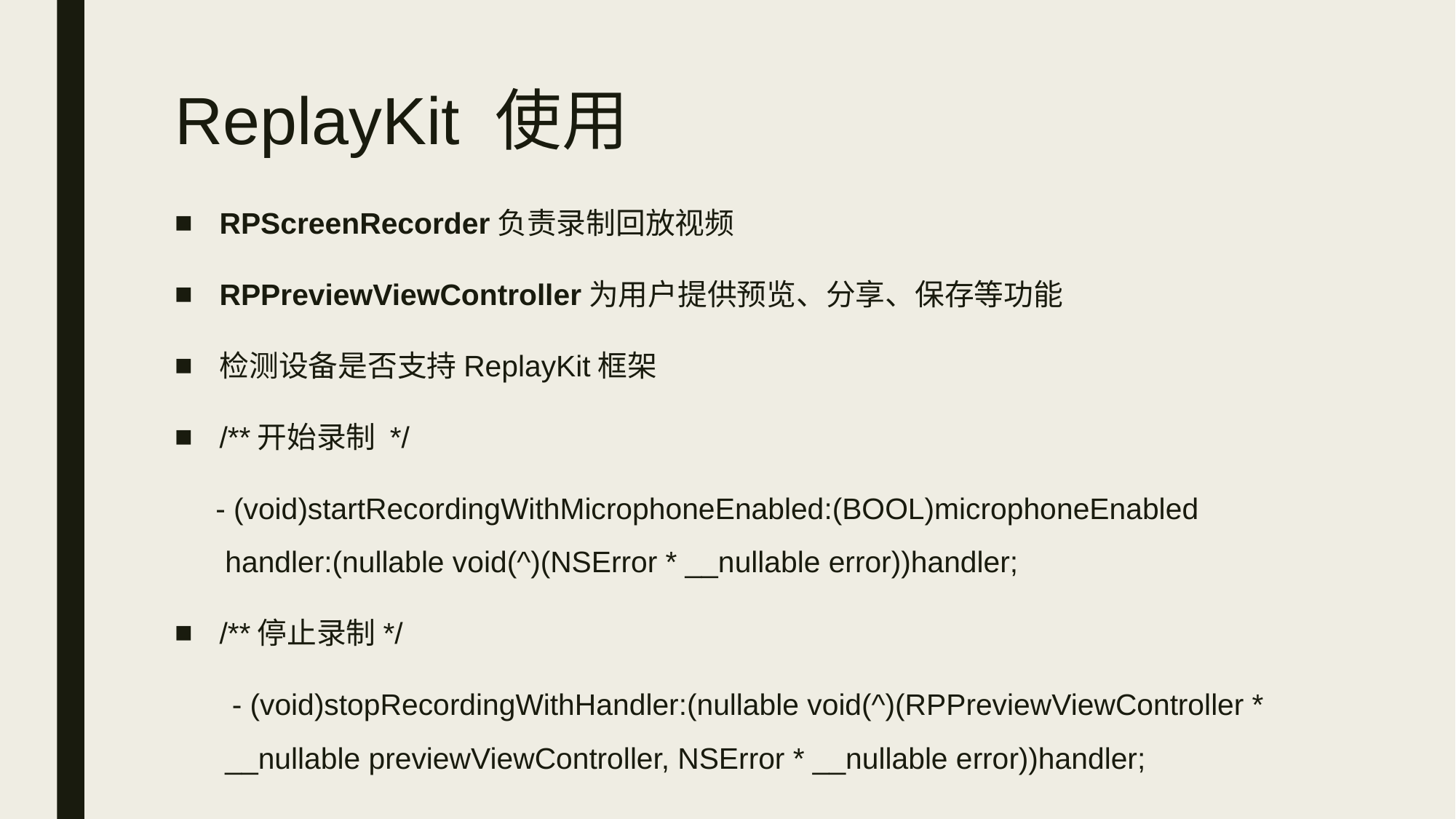

# ReplayKit 使用
RPScreenRecorder负责录制回放视频
RPPreviewViewController为用户提供预览、分享、保存等功能
检测设备是否支持ReplayKit框架
/**开始录制 */
     - (void)startRecordingWithMicrophoneEnabled:(BOOL)microphoneEnabled        handler:(nullable void(^)(NSError * __nullable error))handler;
/**停止录制*/
       - (void)stopRecordingWithHandler:(nullable void(^)(RPPreviewViewController * __nullable previewViewController, NSError * __nullable error))handler;